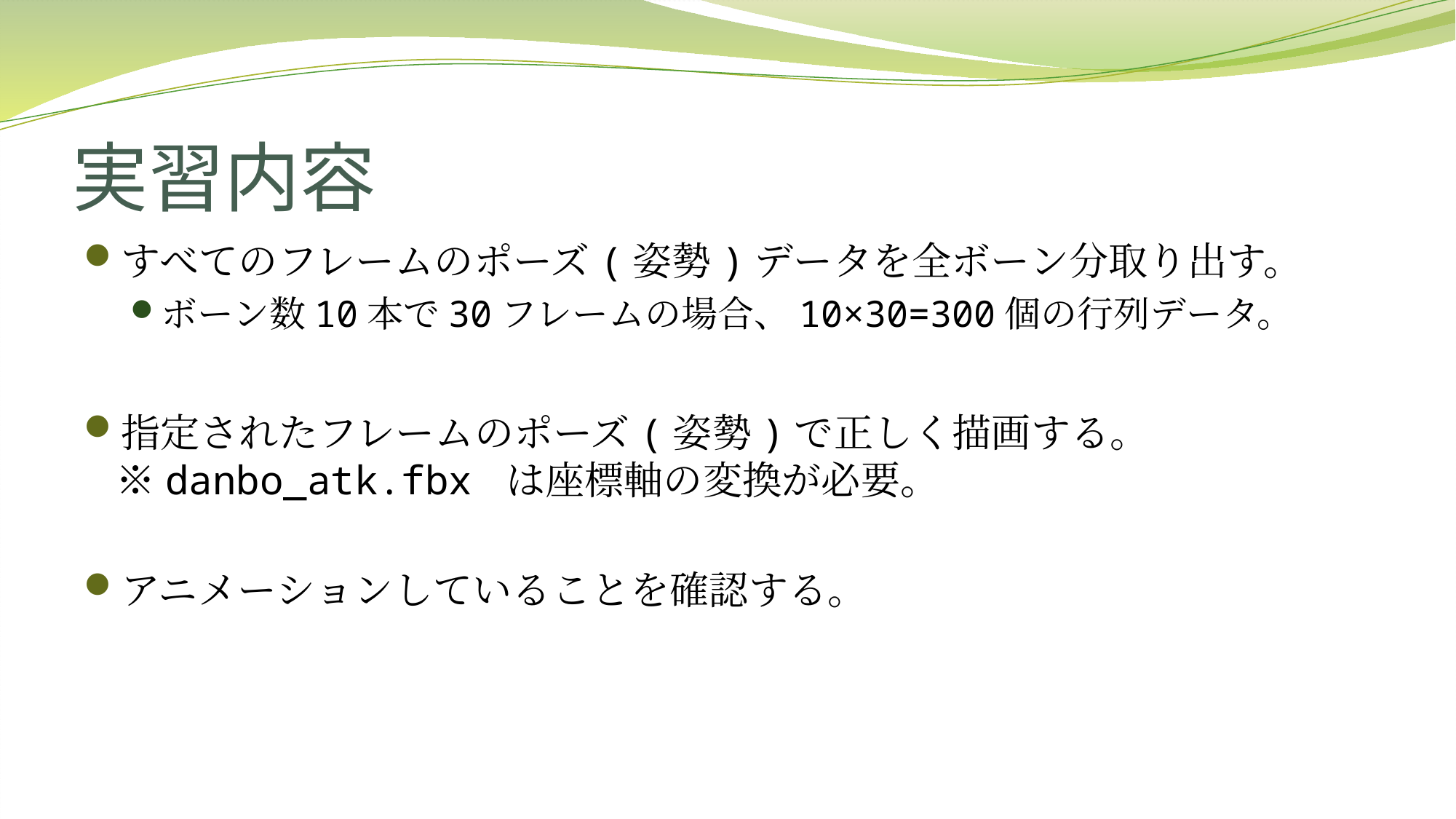

# 実習内容
すべてのフレームのポーズ(姿勢)データを全ボーン分取り出す。
ボーン数10本で30フレームの場合、10×30=300個の行列データ。

指定されたフレームのポーズ(姿勢)で正しく描画する。
※danbo_atk.fbx は座標軸の変換が必要。

アニメーションしていることを確認する。